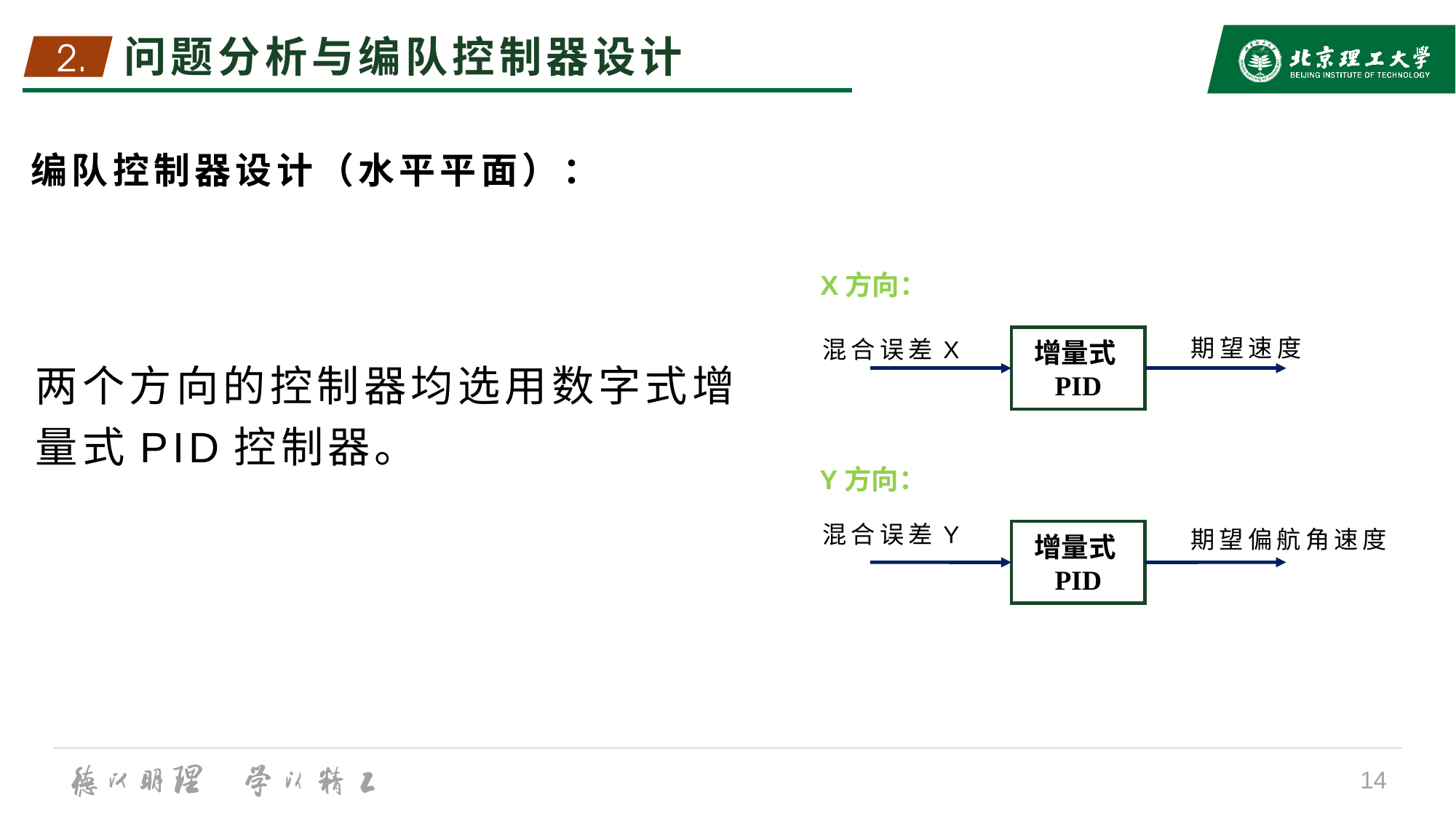

2.
# 问题分析与编队控制器设计
编队控制器设计（水平平面）：
X方向：
期望速度
混合误差X
增量式PID
两个方向的控制器均选用数字式增量式PID控制器。
Y方向：
混合误差Y
期望偏航角速度
增量式PID